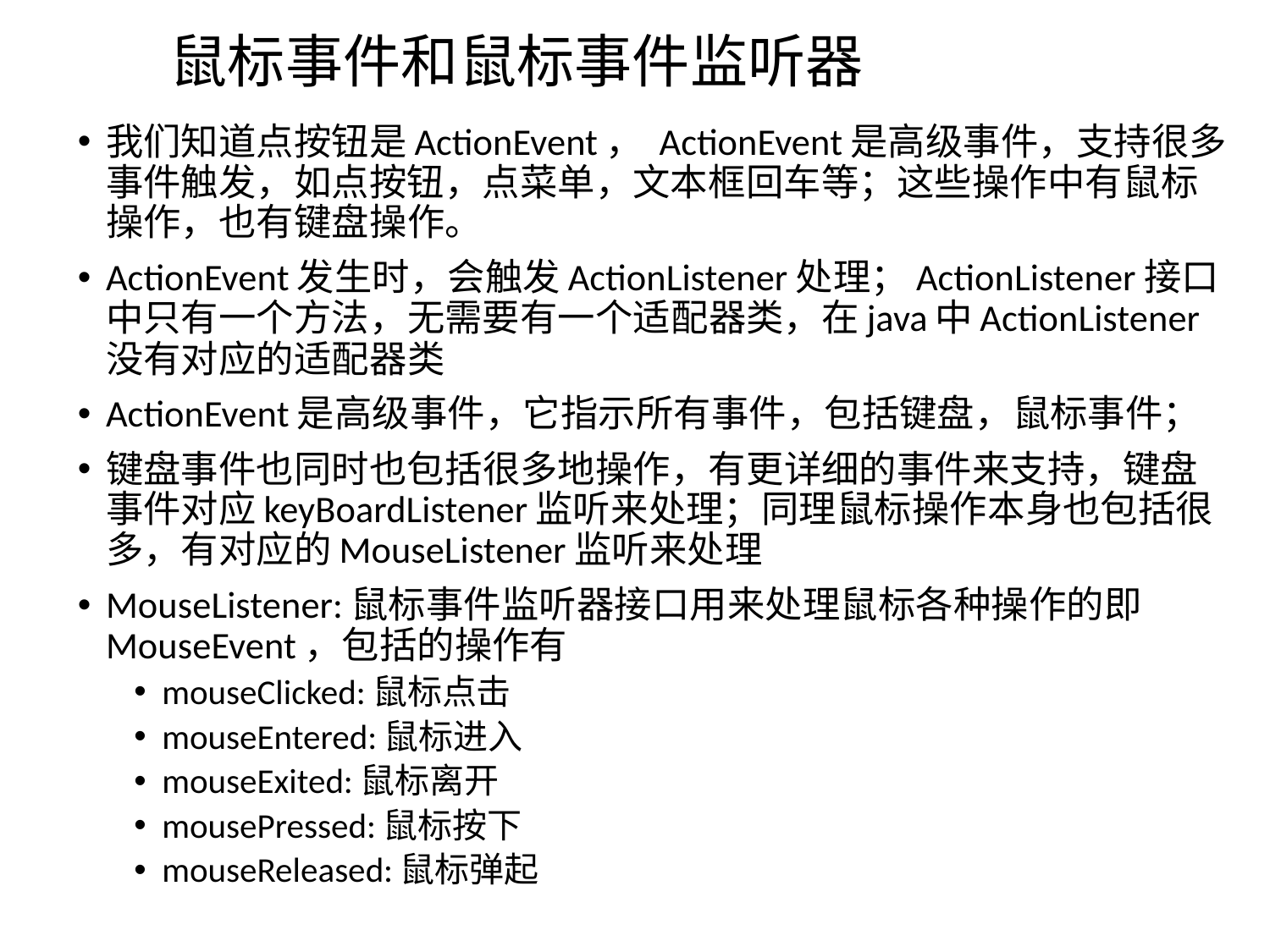

鼠标事件和鼠标事件监听器
我们知道点按钮是ActionEvent， ActionEvent是高级事件，支持很多事件触发，如点按钮，点菜单，文本框回车等；这些操作中有鼠标操作，也有键盘操作。
ActionEvent发生时，会触发ActionListener处理；ActionListener接口中只有一个方法，无需要有一个适配器类，在java中ActionListener没有对应的适配器类
ActionEvent是高级事件，它指示所有事件，包括键盘，鼠标事件；
键盘事件也同时也包括很多地操作，有更详细的事件来支持，键盘事件对应keyBoardListener监听来处理；同理鼠标操作本身也包括很多，有对应的MouseListener监听来处理
MouseListener:鼠标事件监听器接口用来处理鼠标各种操作的即MouseEvent，包括的操作有
mouseClicked:鼠标点击
mouseEntered:鼠标进入
mouseExited:鼠标离开
mousePressed:鼠标按下
mouseReleased:鼠标弹起